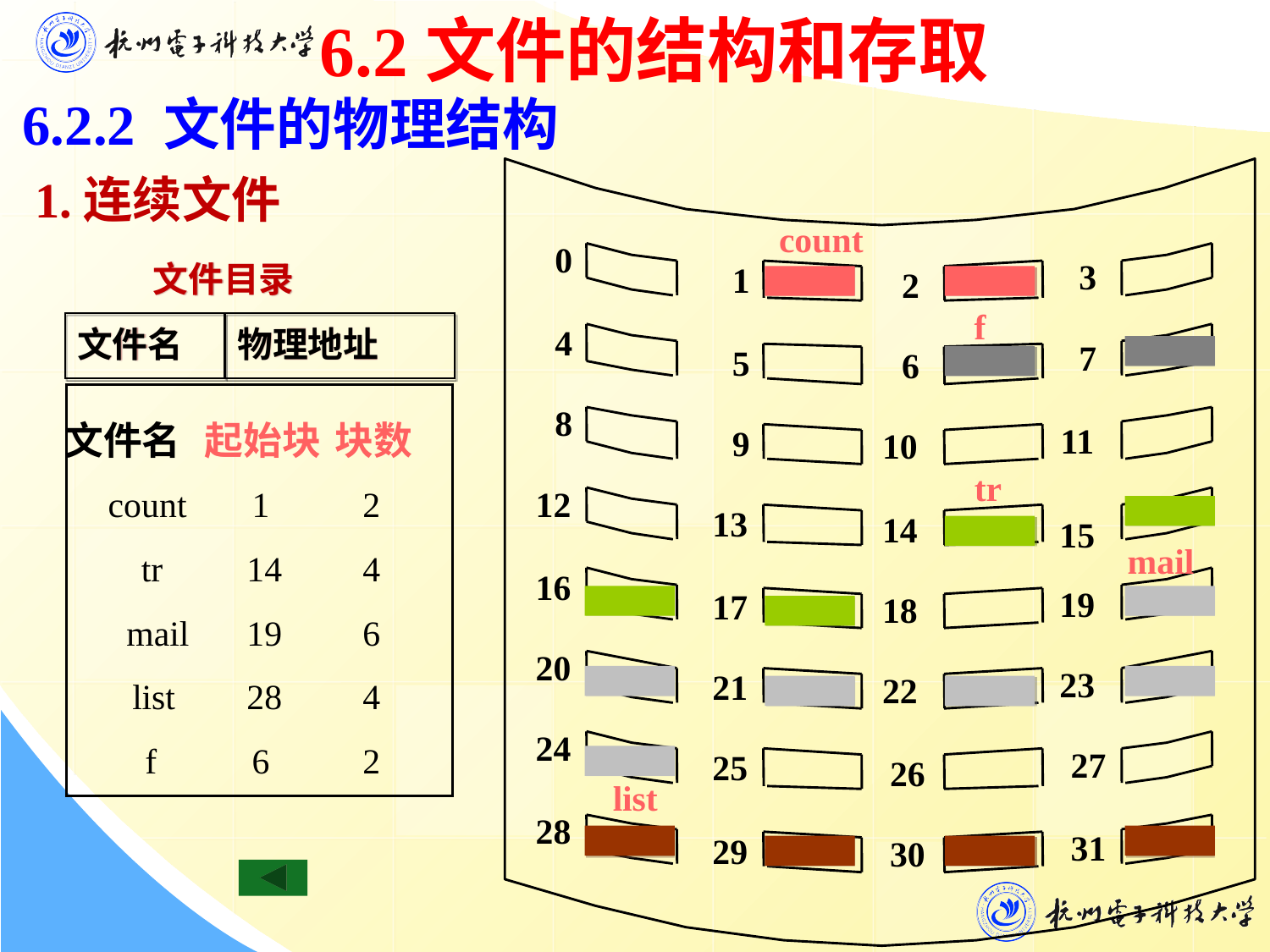

6.2文件的结构和存取
6.2.2 文件的物理结构
 1.连续文件

count
0

      文件目录
3
1

2

f

文件名
物理地址
4

7

5

6

8

文件名
起始块
块数
11

9

10

tr
12
count
1
2

13

14

15

mail

tr
14
4
16

19

17

18

mail
19
6

20

23
21

22

list
28
4

24

f
6
2
27
25

26

list

28

31

29

30